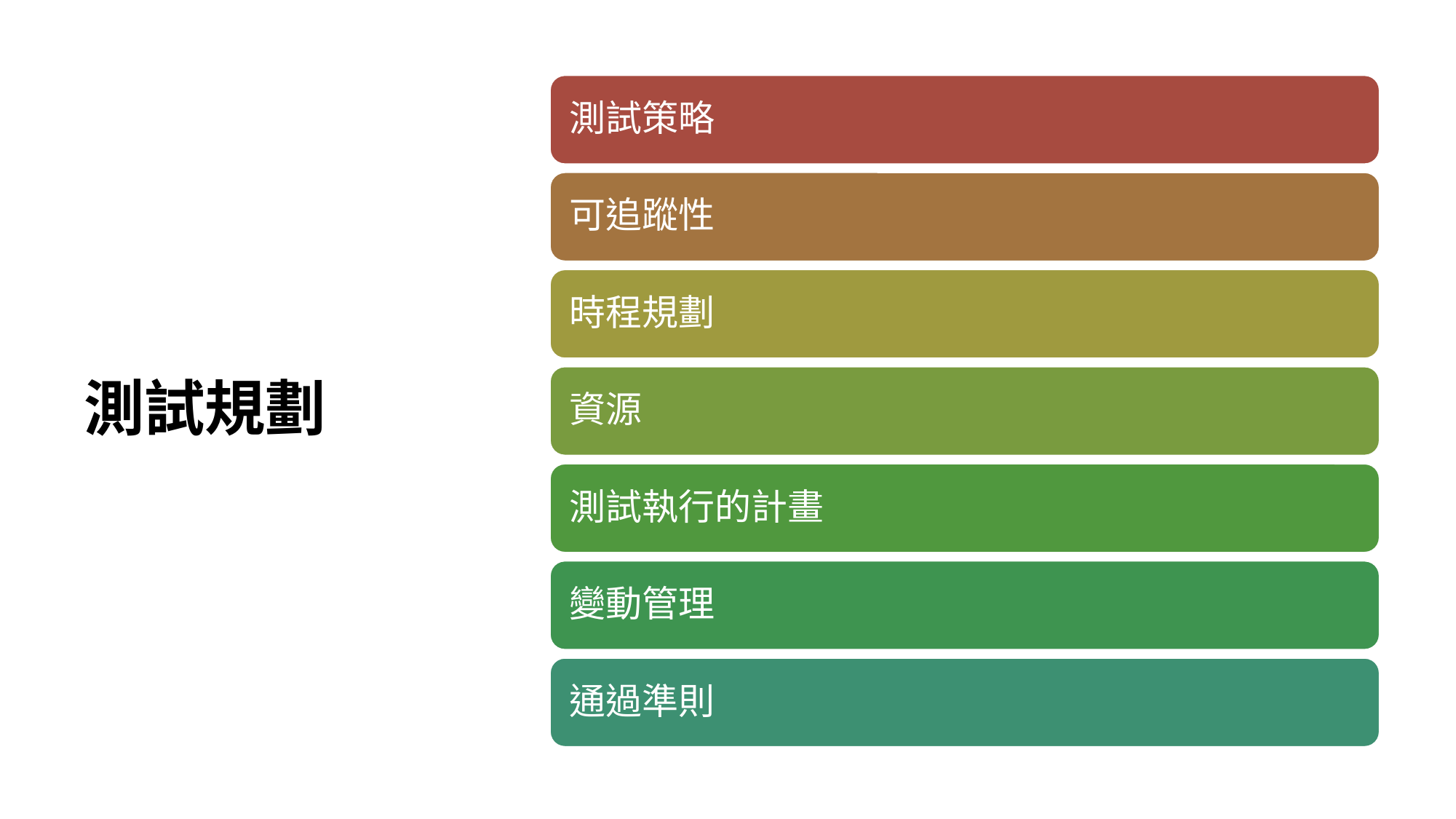

# 測試規劃
測試策略
可追蹤性
時程規劃
資源
測試執行的計畫
變動管理
通過準則